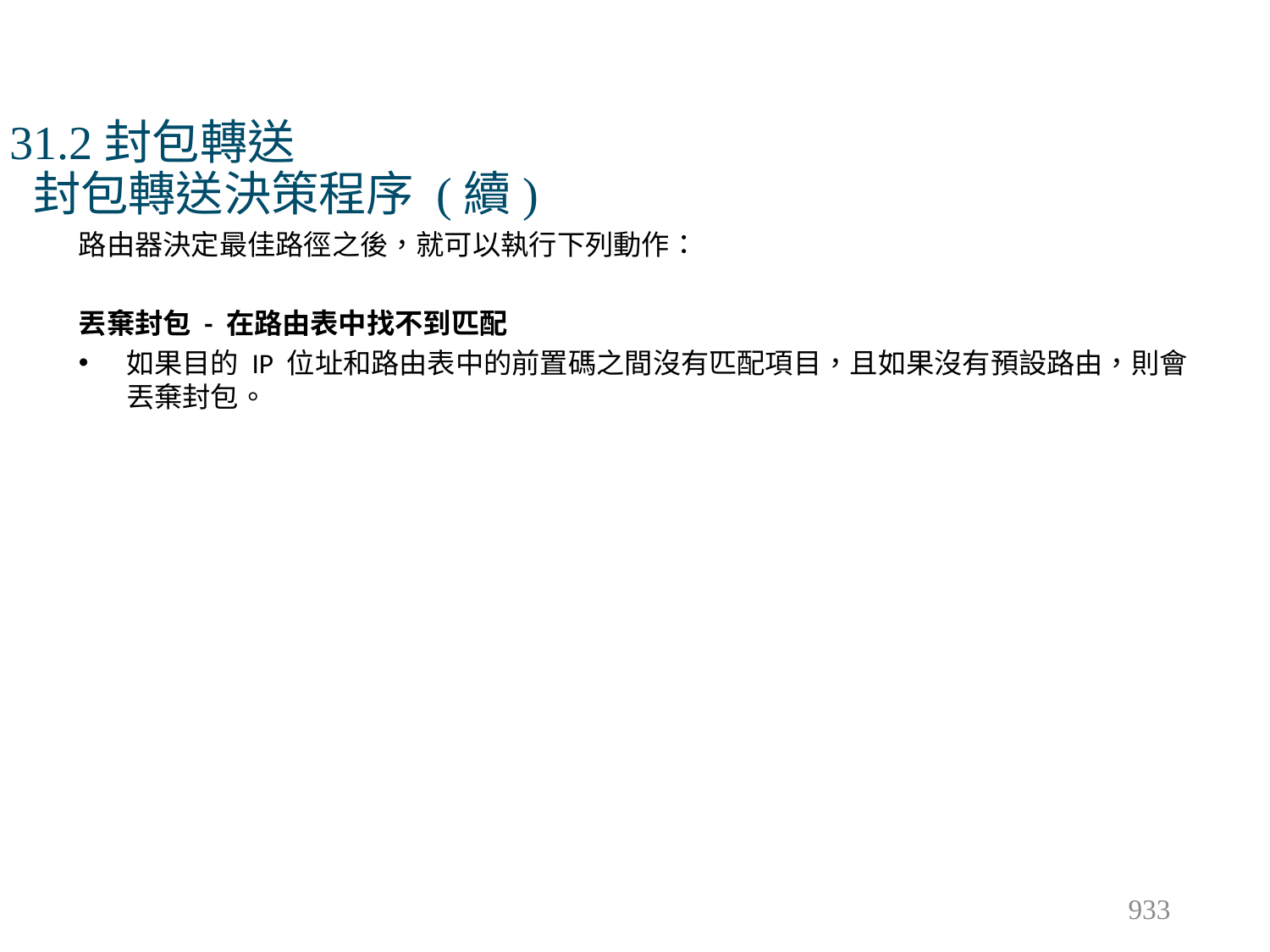

# 31.2封包轉送 封包轉送決策程序 (續)
路由器決定最佳路徑之後，就可以執行下列動作：

丟棄封包 - 在路由表中找不到匹配
如果目的 IP 位址和路由表中的前置碼之間沒有匹配項目，且如果沒有預設路由，則會丟棄封包。
933